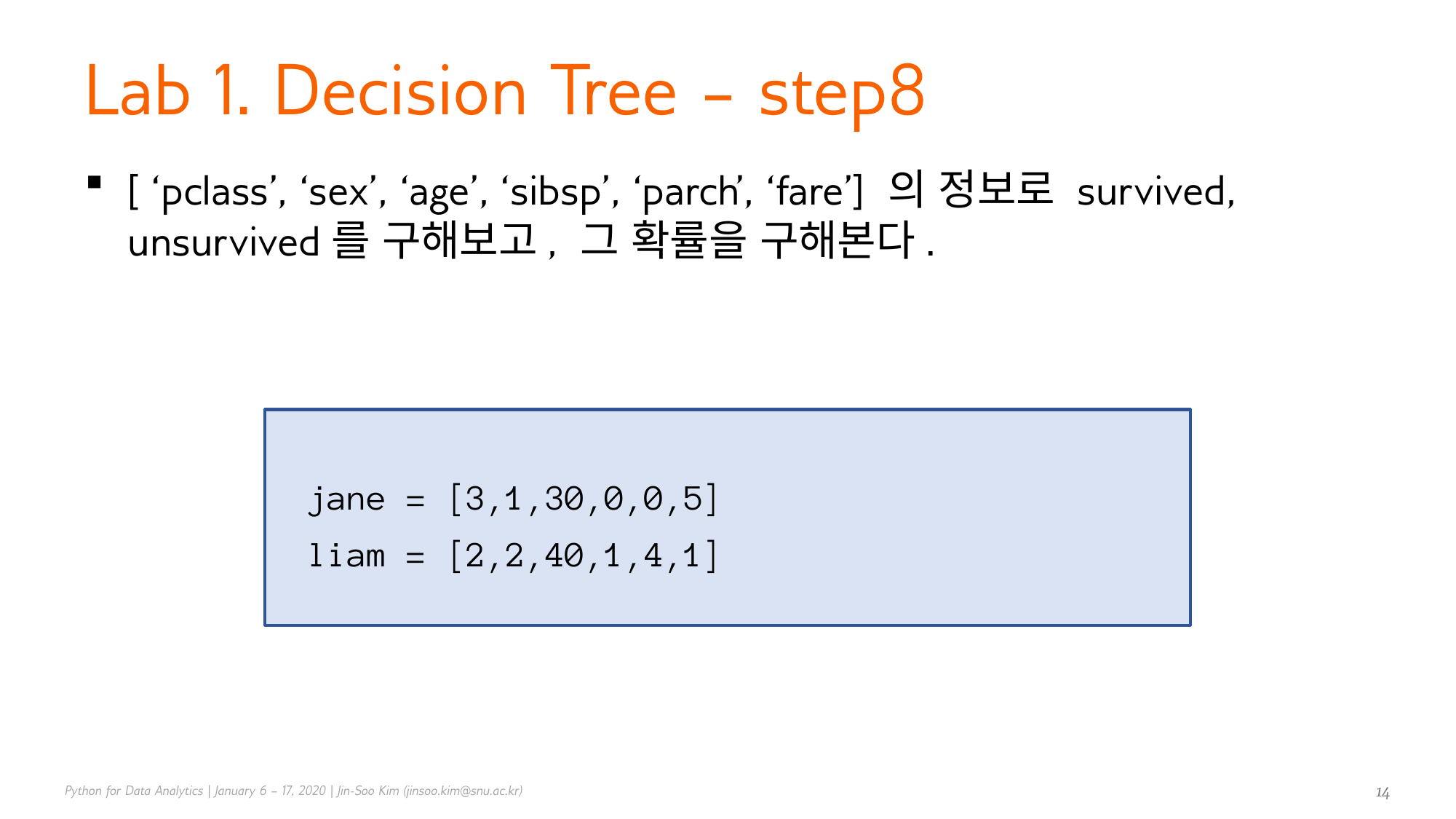

# Lab 1. Decision Tree – step8
[ ‘pclass’, ‘sex’, ‘age’, ‘sibsp’, ‘parch’, ‘fare’] 의 정보로 survived, unsurvived를 구해보고, 그 확률을 구해본다.
jane = [3,1,30,0,0,5]
liam = [2,2,40,1,4,1]